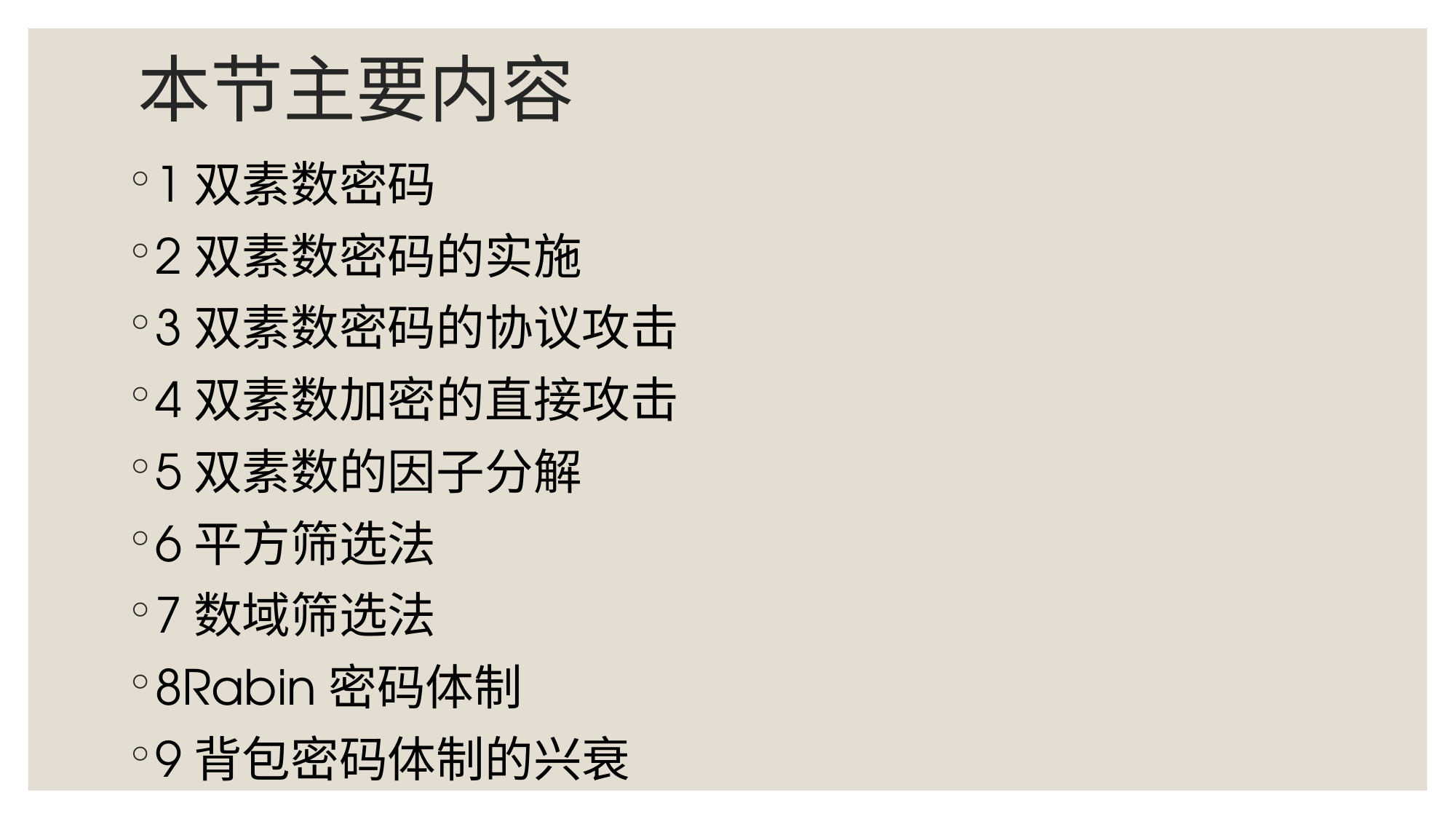

# 本节主要内容
1双素数密码
2双素数密码的实施
3双素数密码的协议攻击
4双素数加密的直接攻击
5双素数的因子分解
6平方筛选法
7数域筛选法
8Rabin密码体制
9背包密码体制的兴衰